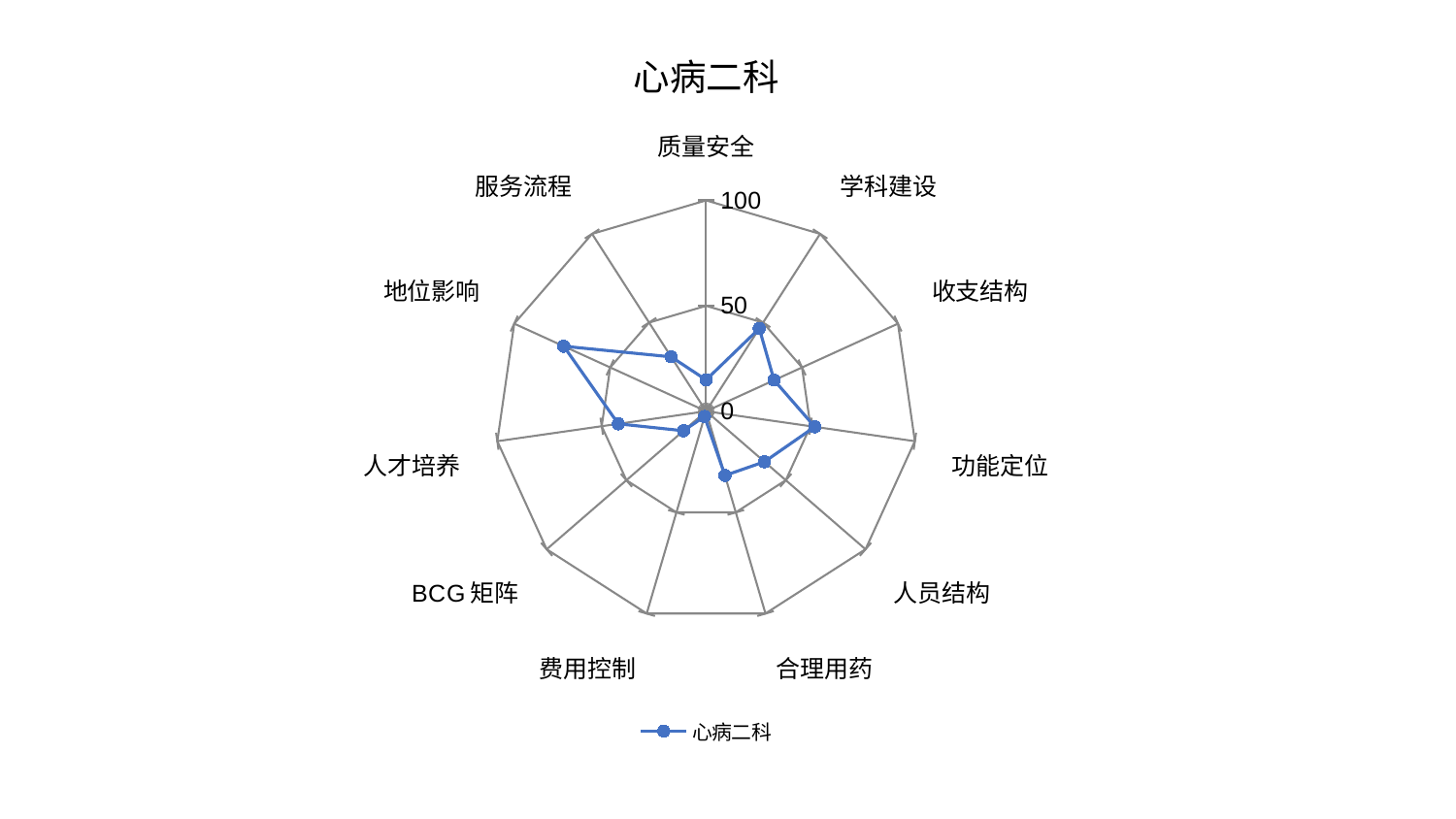

### Chart: 心病二科

| Category | 心病二科 |
|---|---|
| 质量安全 | 14.888242446024572 |
| 学科建设 | 46.66787445424301 |
| 收支结构 | 35.45474118106552 |
| 功能定位 | 52.07191807789394 |
| 人员结构 | 36.628126838369916 |
| 合理用药 | 31.749075125140624 |
| 费用控制 | 2.6305053625463577 |
| BCG矩阵 | 14.183771585618265 |
| 人才培养 | 42.060670061697785 |
| 地位影响 | 74.20422487763614 |
| 服务流程 | 30.680773875212154 |
165